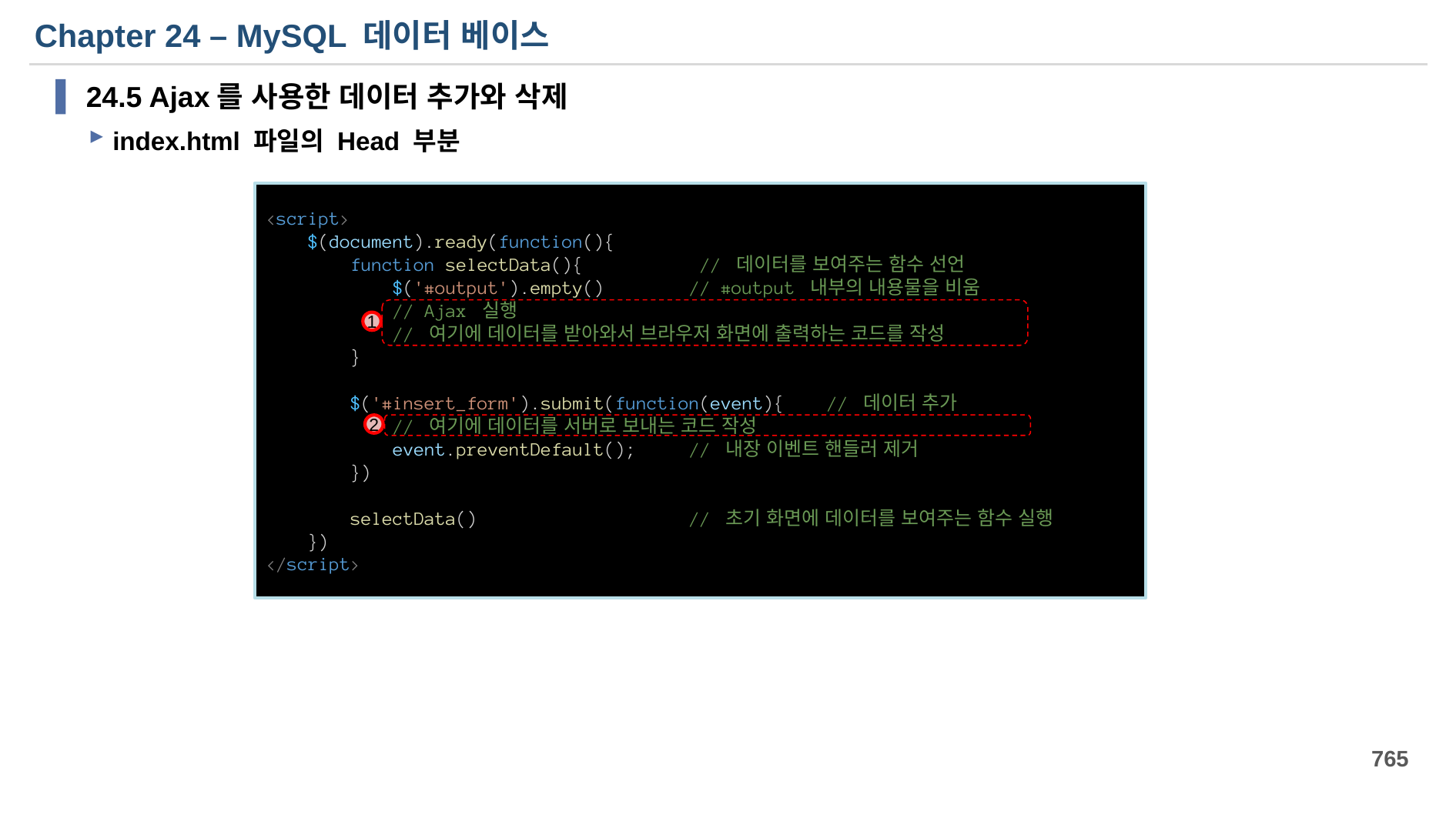

# Chapter 24 – MySQL 데이터 베이스
24.5 Ajax를 사용한 데이터 추가와 삭제
index.html 파일의 Head 부분

<script>
    $(document).ready(function(){
        function selectData(){           // 데이터를 보여주는 함수 선언
            $('#output').empty()        // #output 내부의 내용물을 비움
            // Ajax 실행
            // 여기에 데이터를 받아와서 브라우저 화면에 출력하는 코드를 작성
        }

        $('#insert_form').submit(function(event){    // 데이터 추가
            // 여기에 데이터를 서버로 보내는 코드 작성
            event.preventDefault();     // 내장 이벤트 핸들러 제거
        })

        selectData()                    // 초기 화면에 데이터를 보여주는 함수 실행
    })
</script>

1
2

765